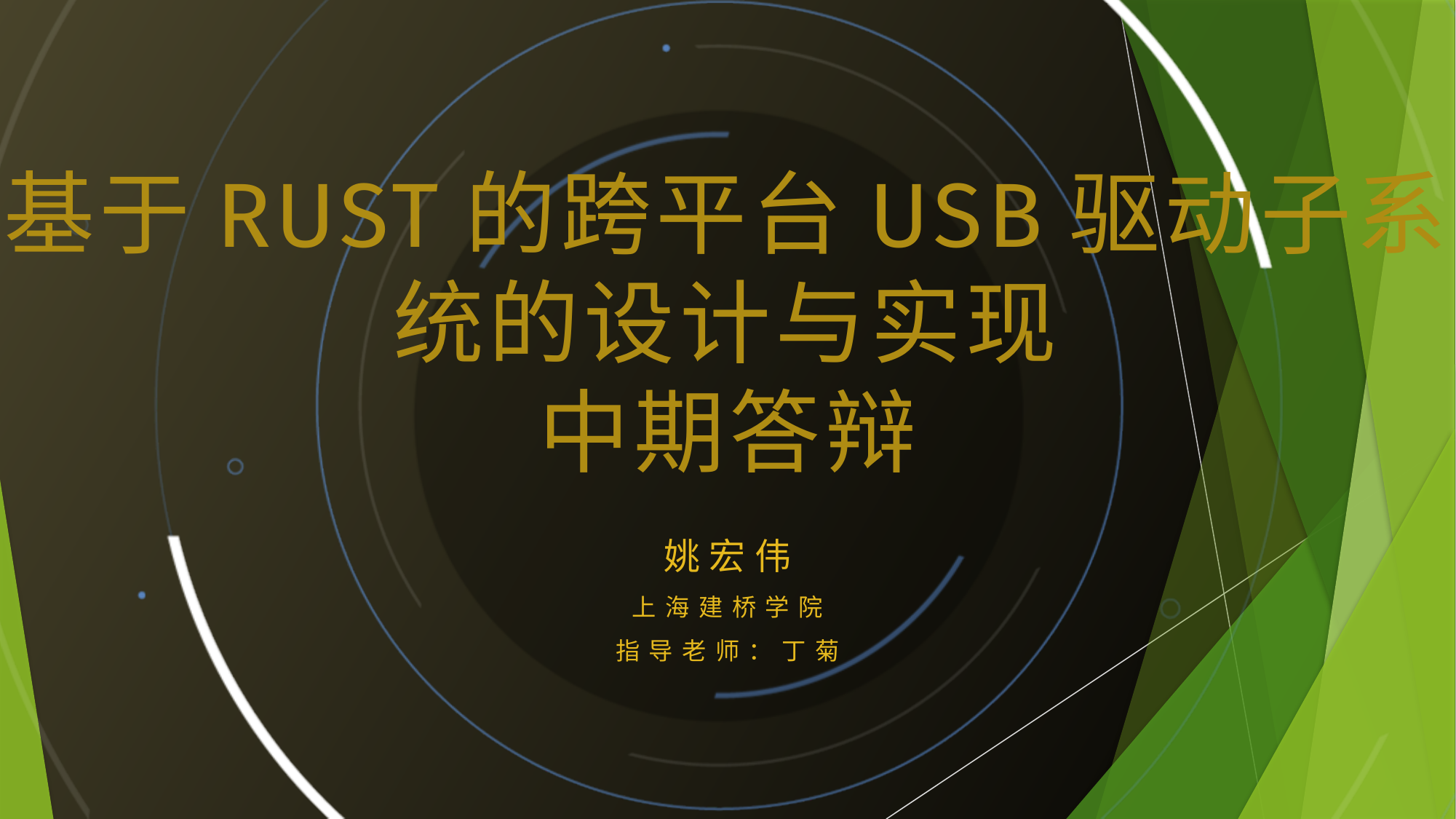

# 基于Rust的跨平台USB驱动子系统的设计与实现 中期答辩
姚宏伟
上海建桥学院
指导老师：丁菊